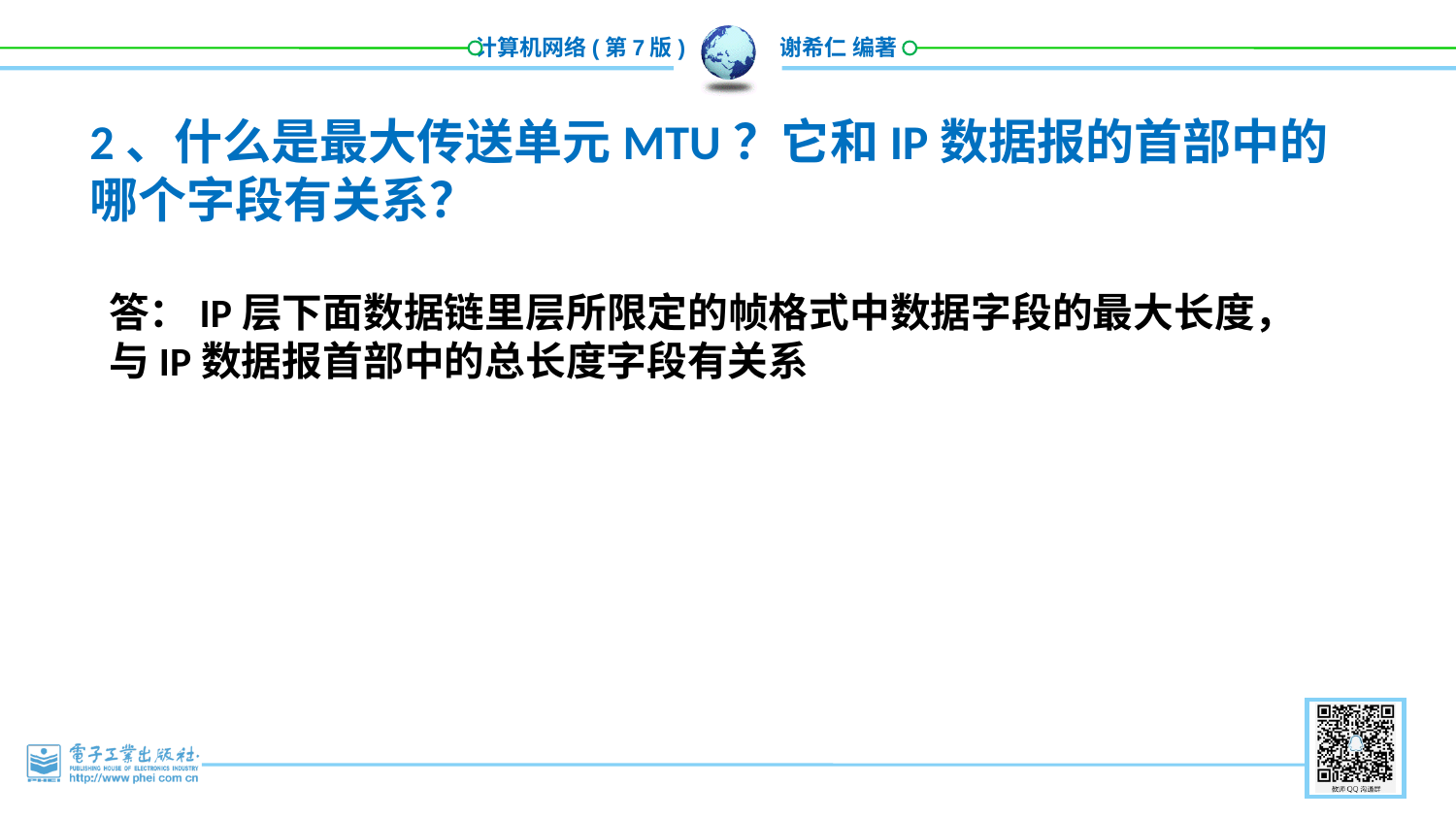

2、什么是最大传送单元MTU？它和IP数据报的首部中的哪个字段有关系？
答：IP层下面数据链里层所限定的帧格式中数据字段的最大长度，与IP数据报首部中的总长度字段有关系